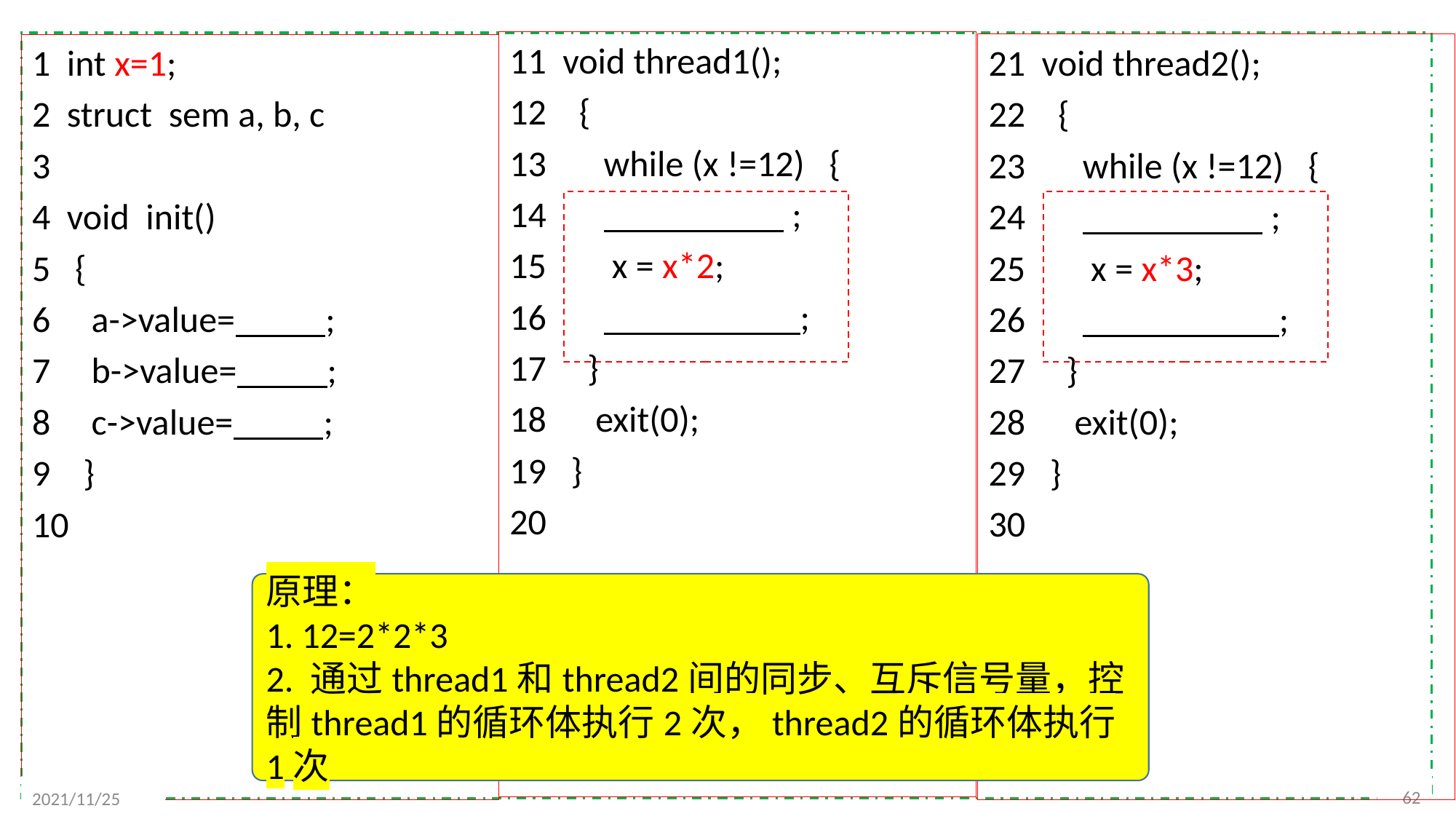

11  void thread1();
12    {
13       while (x !=12)   {
14                              ;
15        x = x*2;
16                               ;
17     }
18      exit(0);
19   }
20

1  int x=1;
2  struct  sem a, b, c
3
4  void  init()
5   {
6     a->value=           ;
7     b->value=           ;
8     c->value=           ;
9    }
10

21  void thread2();
22    {
23       while (x !=12)   {
24                              ;
25        x = x*3;
26                               ;
27     }
28      exit(0);
29   }
30

原理：
1. 12=2*2*3
2. 通过thread1和thread2间的同步、互斥信号量，控制thread1的循环体执行2次，thread2的循环体执行1次
62
2021/11/25